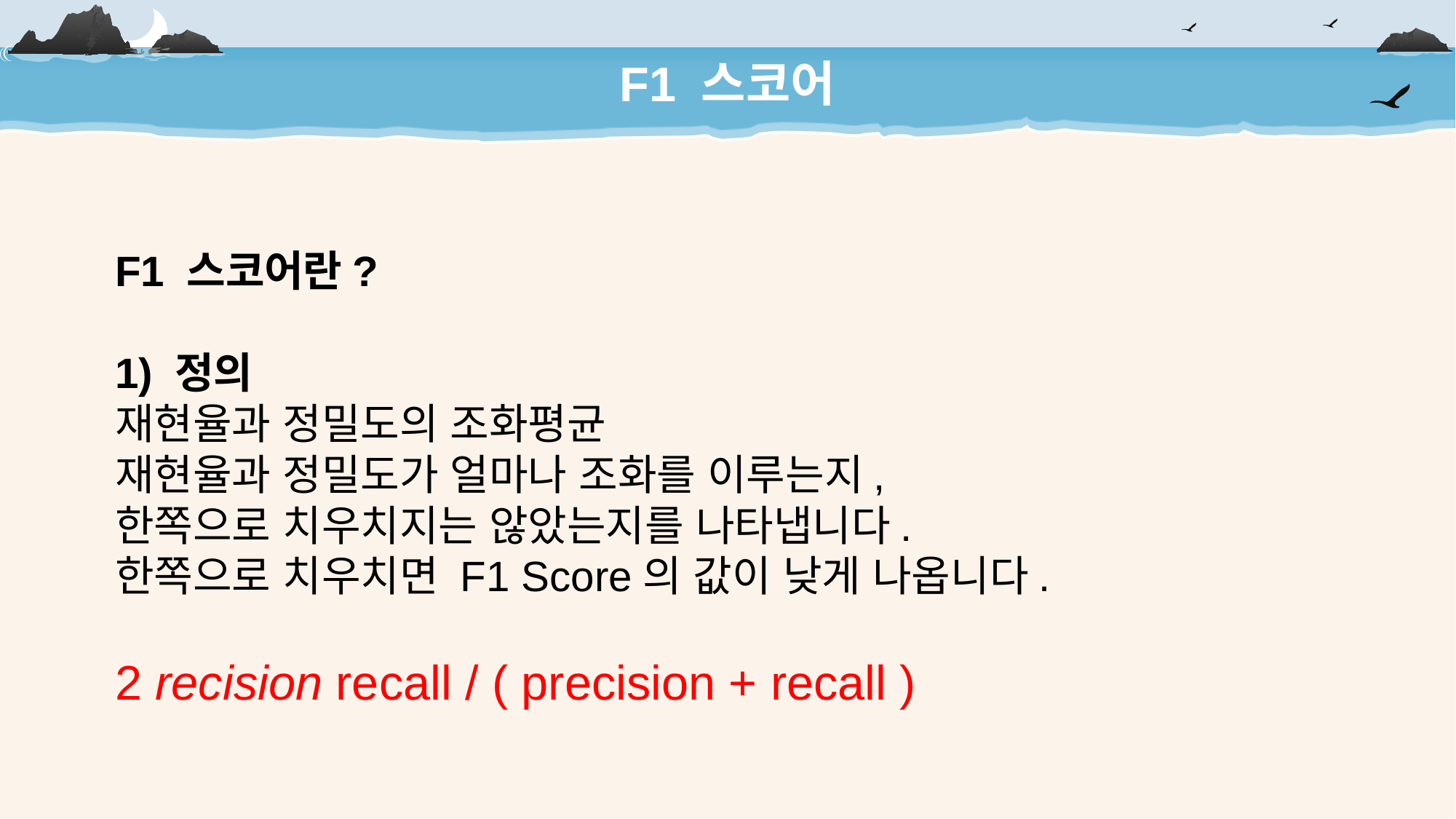

F1 스코어

F1 스코어란?

1) 정의
재현율과 정밀도의 조화평균
재현율과 정밀도가 얼마나 조화를 이루는지,
한쪽으로 치우치지는 않았는지를 나타냅니다.
한쪽으로 치우치면 F1 Score의 값이 낮게 나옵니다.

2 recision recall / ( precision + recall )